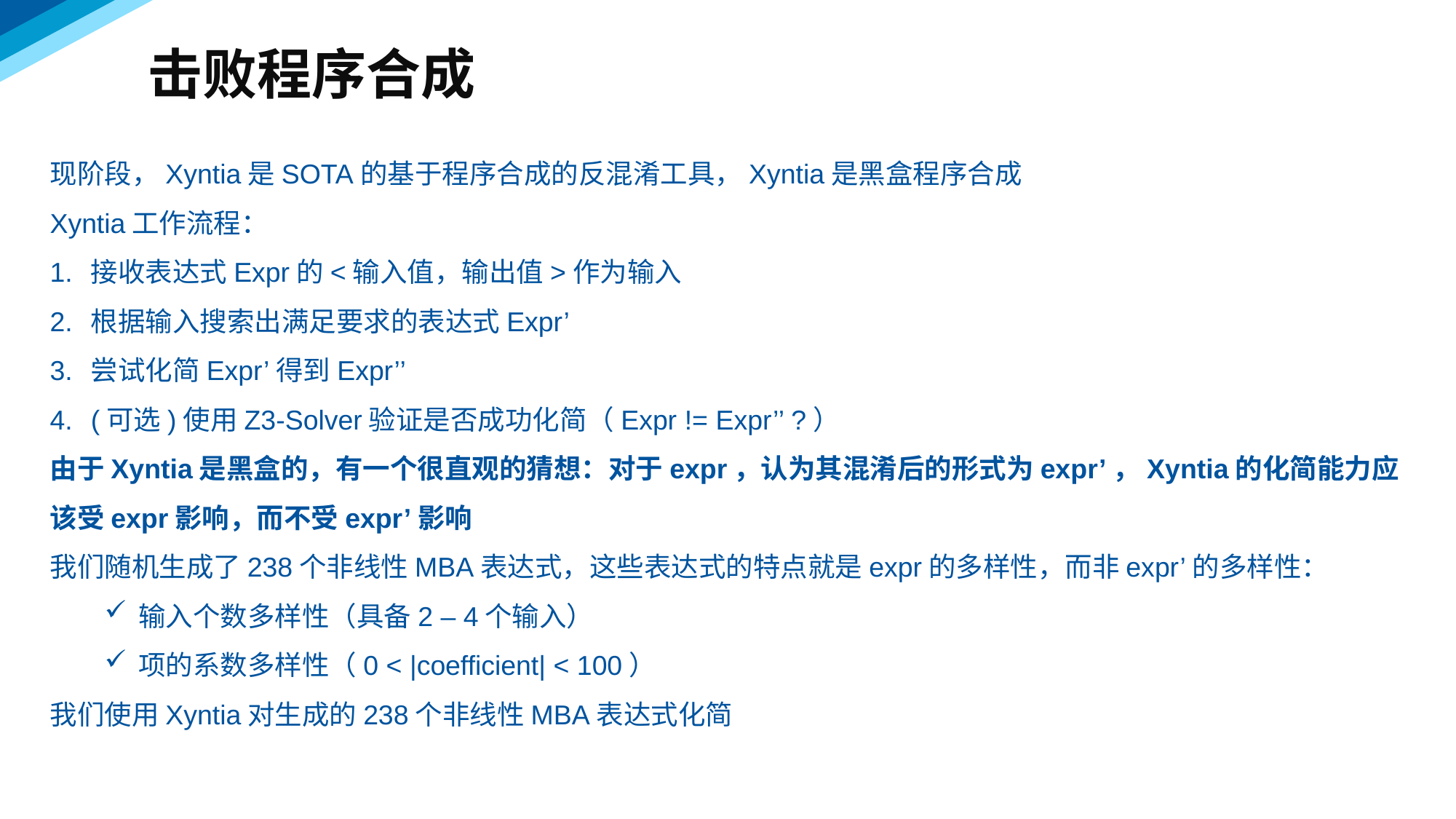

击败程序合成
现阶段，Xyntia是SOTA的基于程序合成的反混淆工具，Xyntia是黑盒程序合成
Xyntia工作流程：
接收表达式Expr的<输入值，输出值>作为输入
根据输入搜索出满足要求的表达式Expr’
尝试化简Expr’得到Expr’’
(可选)使用Z3-Solver验证是否成功化简（Expr != Expr’’ ?）
由于Xyntia是黑盒的，有一个很直观的猜想：对于expr，认为其混淆后的形式为expr’，Xyntia的化简能力应该受expr影响，而不受expr’影响
我们随机生成了238个非线性MBA表达式，这些表达式的特点就是expr的多样性，而非expr’的多样性：
输入个数多样性（具备2 – 4个输入）
项的系数多样性（0 < |coefficient| < 100）
我们使用Xyntia对生成的238个非线性MBA表达式化简